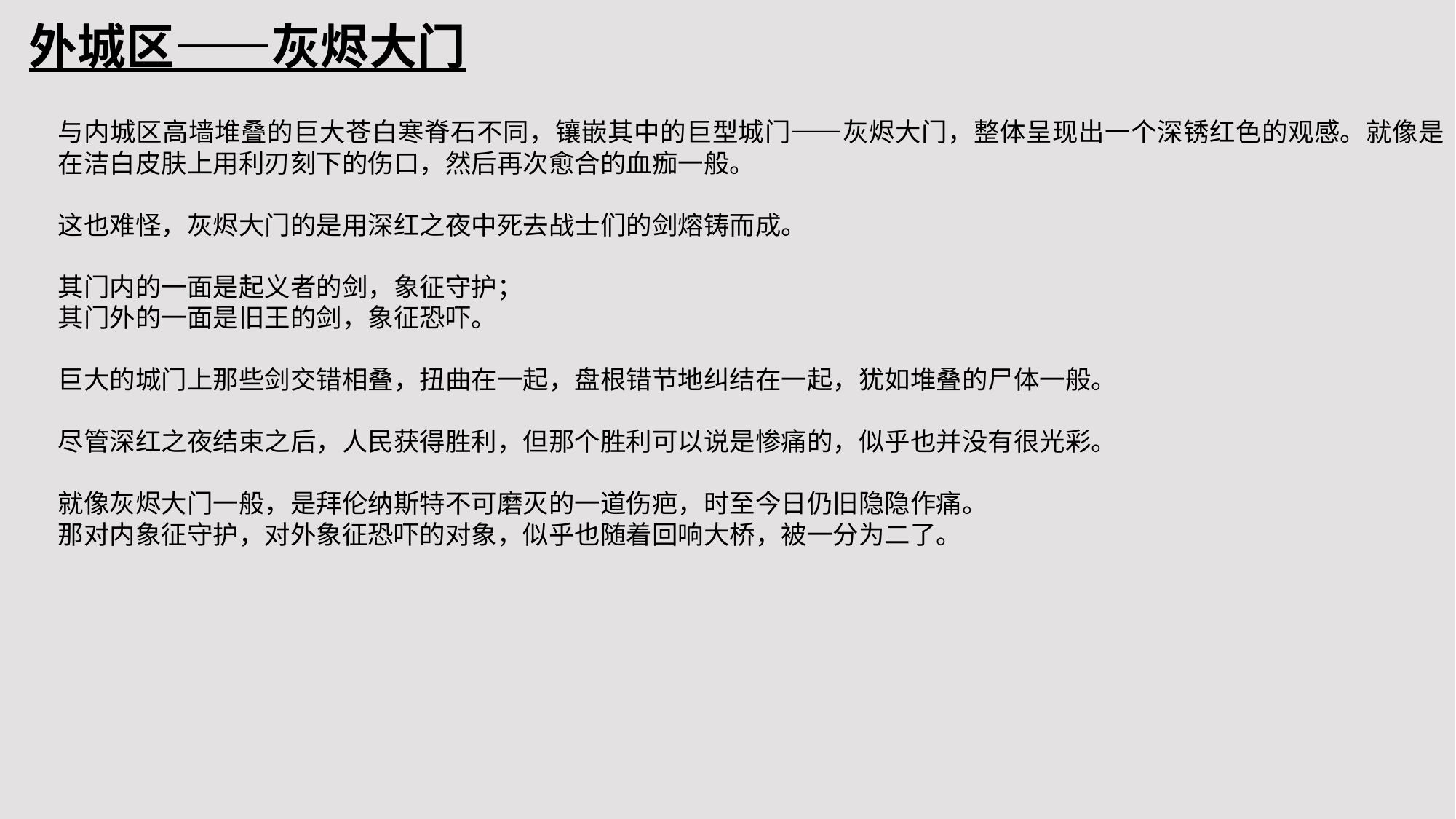

外城区——灰烬大门
与内城区高墙堆叠的巨大苍白寒脊石不同，镶嵌其中的巨型城门——灰烬大门，整体呈现出一个深锈红色的观感。就像是在洁白皮肤上用利刃刻下的伤口，然后再次愈合的血痂一般。

这也难怪，灰烬大门的是用深红之夜中死去战士们的剑熔铸而成。

其门内的一面是起义者的剑，象征守护；
其门外的一面是旧王的剑，象征恐吓。

巨大的城门上那些剑交错相叠，扭曲在一起，盘根错节地纠结在一起，犹如堆叠的尸体一般。

尽管深红之夜结束之后，人民获得胜利，但那个胜利可以说是惨痛的，似乎也并没有很光彩。

就像灰烬大门一般，是拜伦纳斯特不可磨灭的一道伤疤，时至今日仍旧隐隐作痛。
那对内象征守护，对外象征恐吓的对象，似乎也随着回响大桥，被一分为二了。